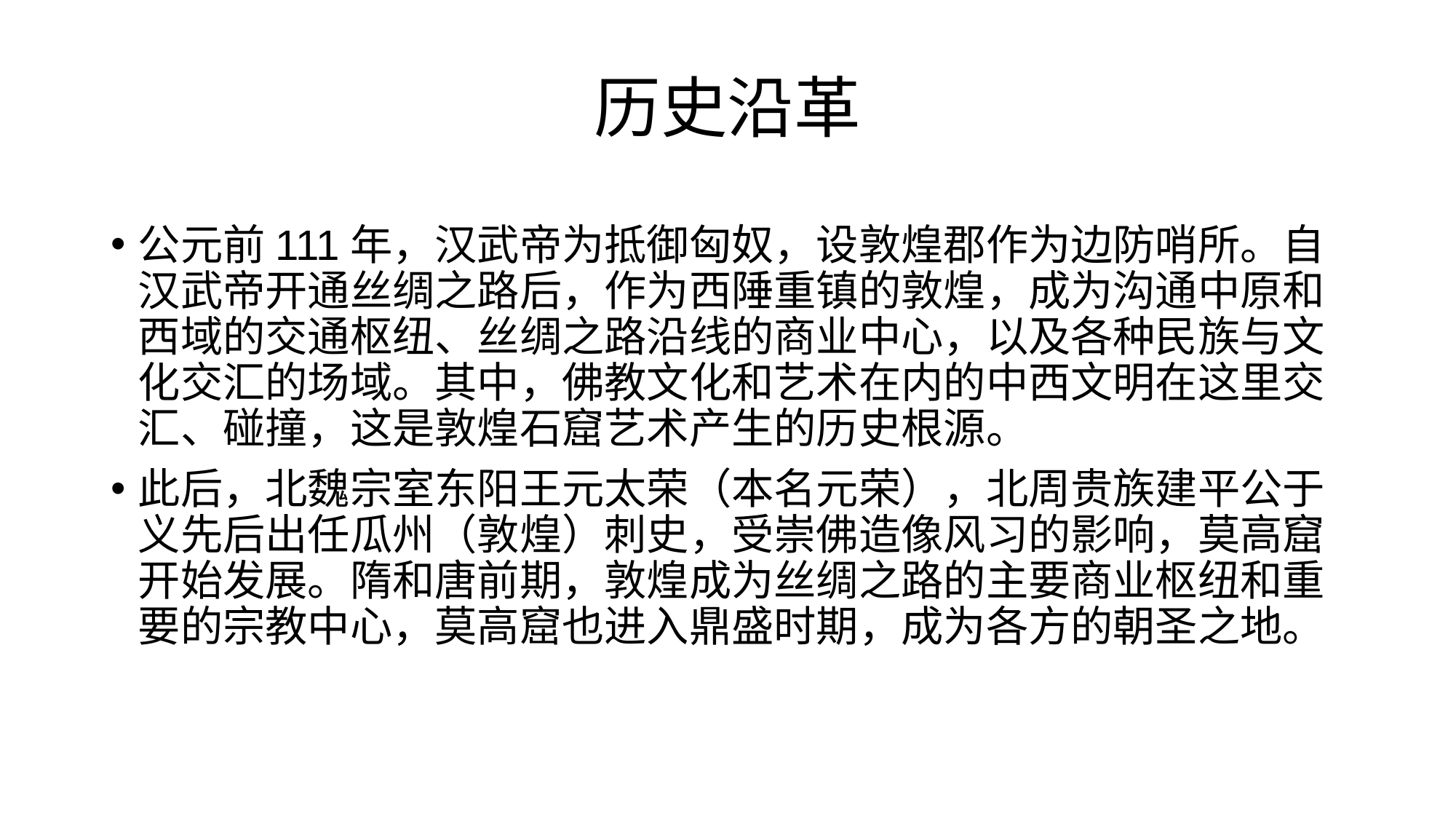

# 历史沿革
公元前111年，汉武帝为抵御匈奴，设敦煌郡作为边防哨所。自汉武帝开通丝绸之路后，作为西陲重镇的敦煌，成为沟通中原和西域的交通枢纽、丝绸之路沿线的商业中心，以及各种民族与文化交汇的场域。其中，佛教文化和艺术在内的中西文明在这里交汇、碰撞，这是敦煌石窟艺术产生的历史根源。
此后，北魏宗室东阳王元太荣（本名元荣），北周贵族建平公于义先后出任瓜州（敦煌）刺史，受崇佛造像风习的影响，莫高窟开始发展。隋和唐前期，敦煌成为丝绸之路的主要商业枢纽和重要的宗教中心，莫高窟也进入鼎盛时期，成为各方的朝圣之地。